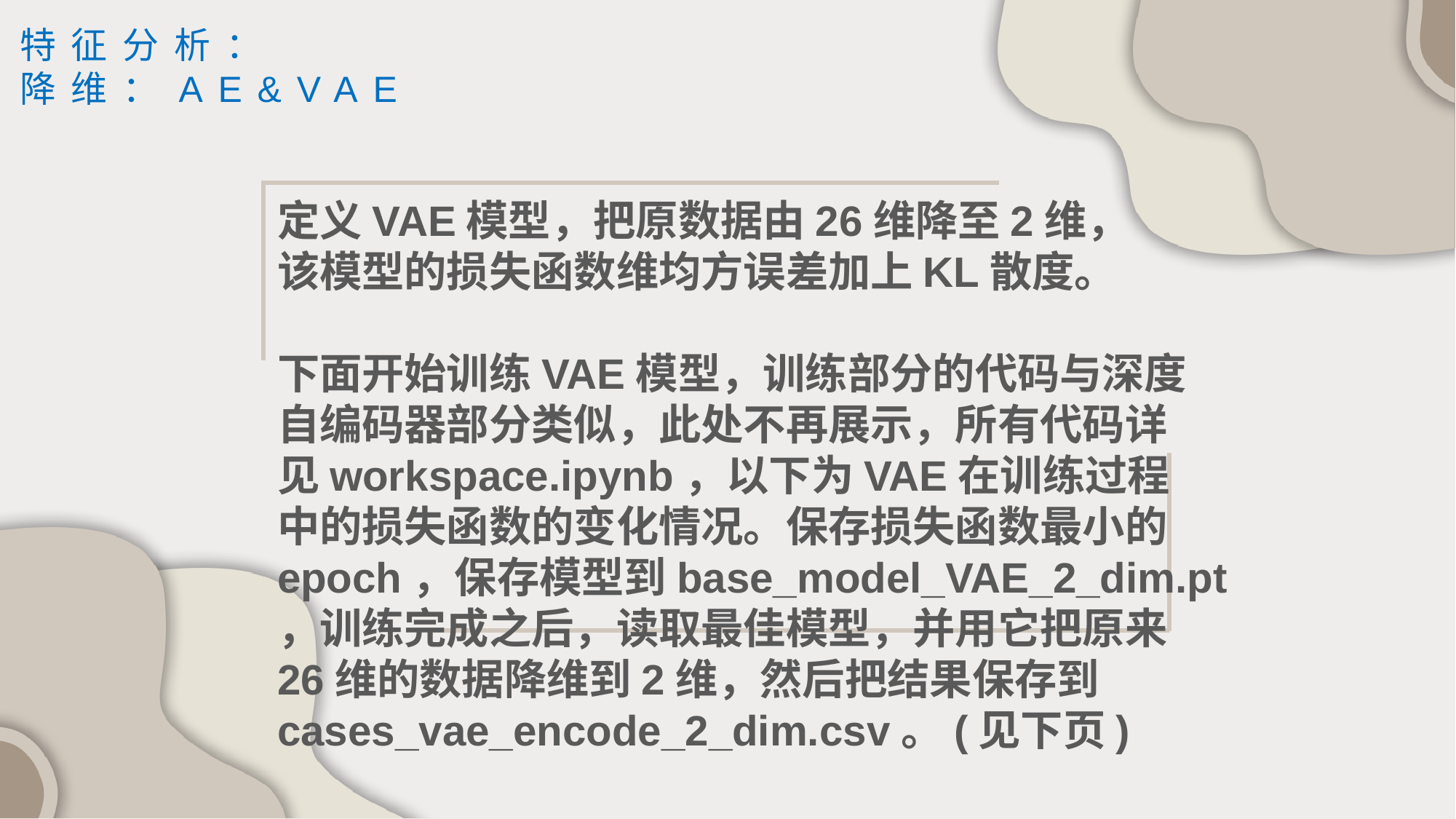

特征分析：
降维：AE&VAE
定义VAE模型，把原数据由26维降至2维，
该模型的损失函数维均方误差加上KL散度。

下面开始训练VAE模型，训练部分的代码与深度
自编码器部分类似，此处不再展示，所有代码详
见workspace.ipynb，以下为VAE在训练过程
中的损失函数的变化情况。保存损失函数最小的
epoch，保存模型到base_model_VAE_2_dim.pt
，训练完成之后，读取最佳模型，并用它把原来
26维的数据降维到2维，然后把结果保存到
cases_vae_encode_2_dim.csv。(见下页)